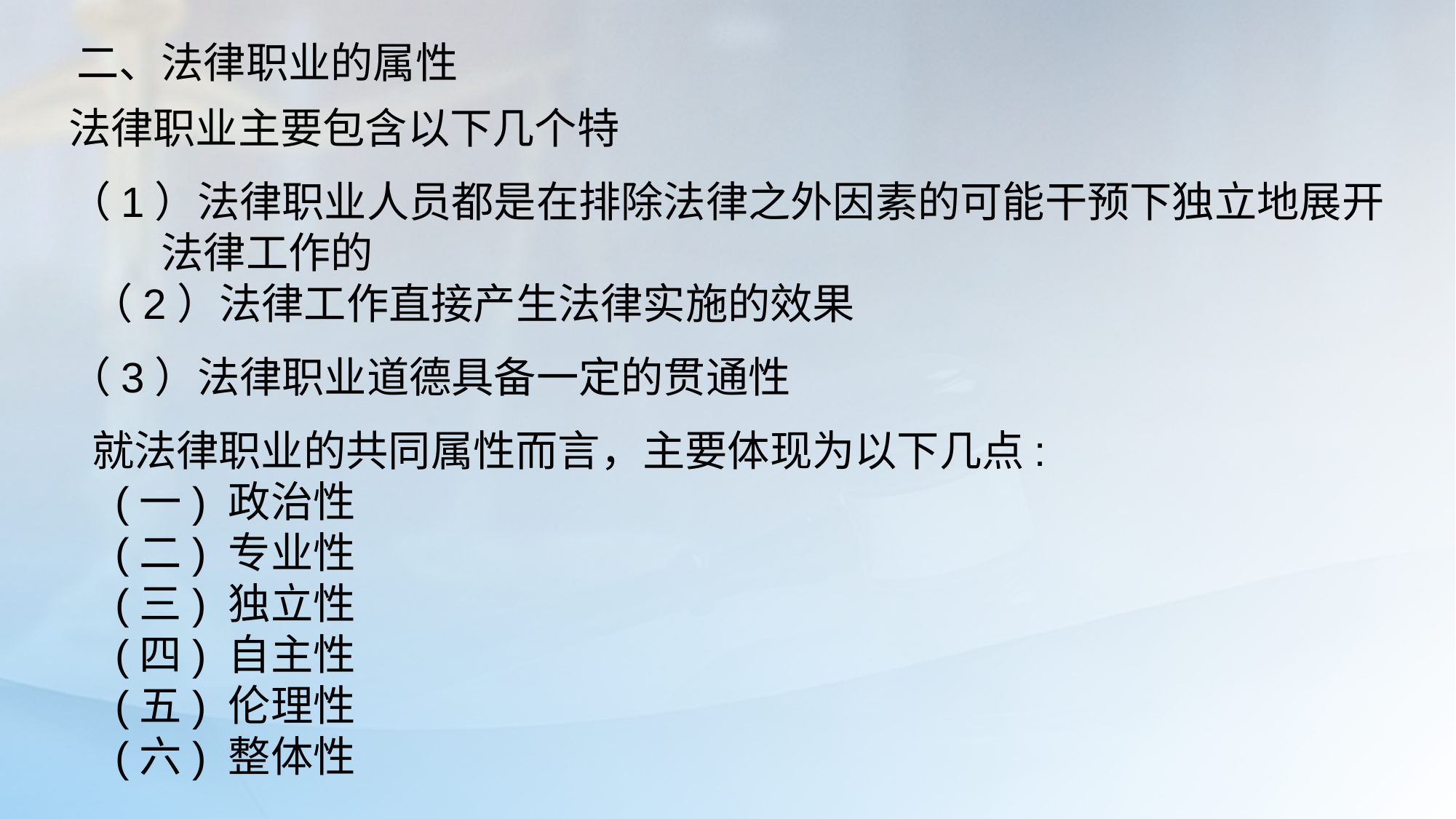

二、法律职业的属性
法律职业主要包含以下几个特
（1）法律职业人员都是在排除法律之外因素的可能干预下独立地展开
       法律工作的
 （2）法律工作直接产生法律实施的效果
（3）法律职业道德具备一定的贯通性
就法律职业的共同属性而言，主要体现为以下几点:
  (一) 政治性
  (二) 专业性
  (三) 独立性
  (四) 自主性
  (五) 伦理性
  (六) 整体性